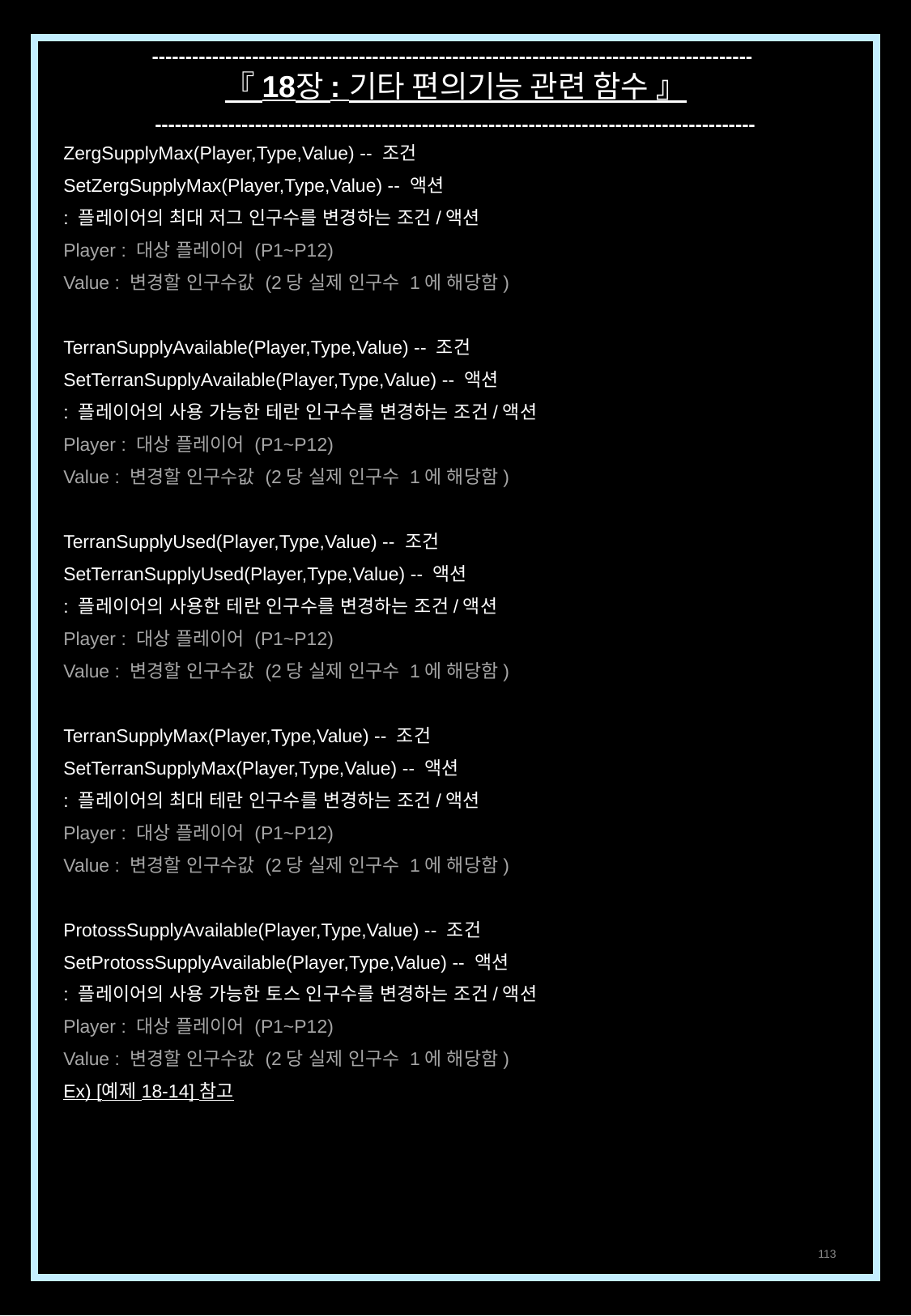

------------------------------------------------------------------------------------------
『 18장 : 기타 편의기능 관련 함수 』
------------------------------------------------------------------------------------------

ZergSupplyMax(Player,Type,Value) -- 조건
SetZergSupplyMax(Player,Type,Value) -- 액션
: 플레이어의 최대 저그 인구수를 변경하는 조건/액션
Player : 대상 플레이어 (P1~P12)
Value : 변경할 인구수값 (2당 실제 인구수 1에 해당함)

TerranSupplyAvailable(Player,Type,Value) -- 조건
SetTerranSupplyAvailable(Player,Type,Value) -- 액션
: 플레이어의 사용 가능한 테란 인구수를 변경하는 조건/액션
Player : 대상 플레이어 (P1~P12)
Value : 변경할 인구수값 (2당 실제 인구수 1에 해당함)

TerranSupplyUsed(Player,Type,Value) -- 조건
SetTerranSupplyUsed(Player,Type,Value) -- 액션
: 플레이어의 사용한 테란 인구수를 변경하는 조건/액션
Player : 대상 플레이어 (P1~P12)
Value : 변경할 인구수값 (2당 실제 인구수 1에 해당함)

TerranSupplyMax(Player,Type,Value) -- 조건
SetTerranSupplyMax(Player,Type,Value) -- 액션
: 플레이어의 최대 테란 인구수를 변경하는 조건/액션
Player : 대상 플레이어 (P1~P12)
Value : 변경할 인구수값 (2당 실제 인구수 1에 해당함)

ProtossSupplyAvailable(Player,Type,Value) -- 조건
SetProtossSupplyAvailable(Player,Type,Value) -- 액션
: 플레이어의 사용 가능한 토스 인구수를 변경하는 조건/액션
Player : 대상 플레이어 (P1~P12)
Value : 변경할 인구수값 (2당 실제 인구수 1에 해당함)
Ex) [예제 18-14] 참고
113